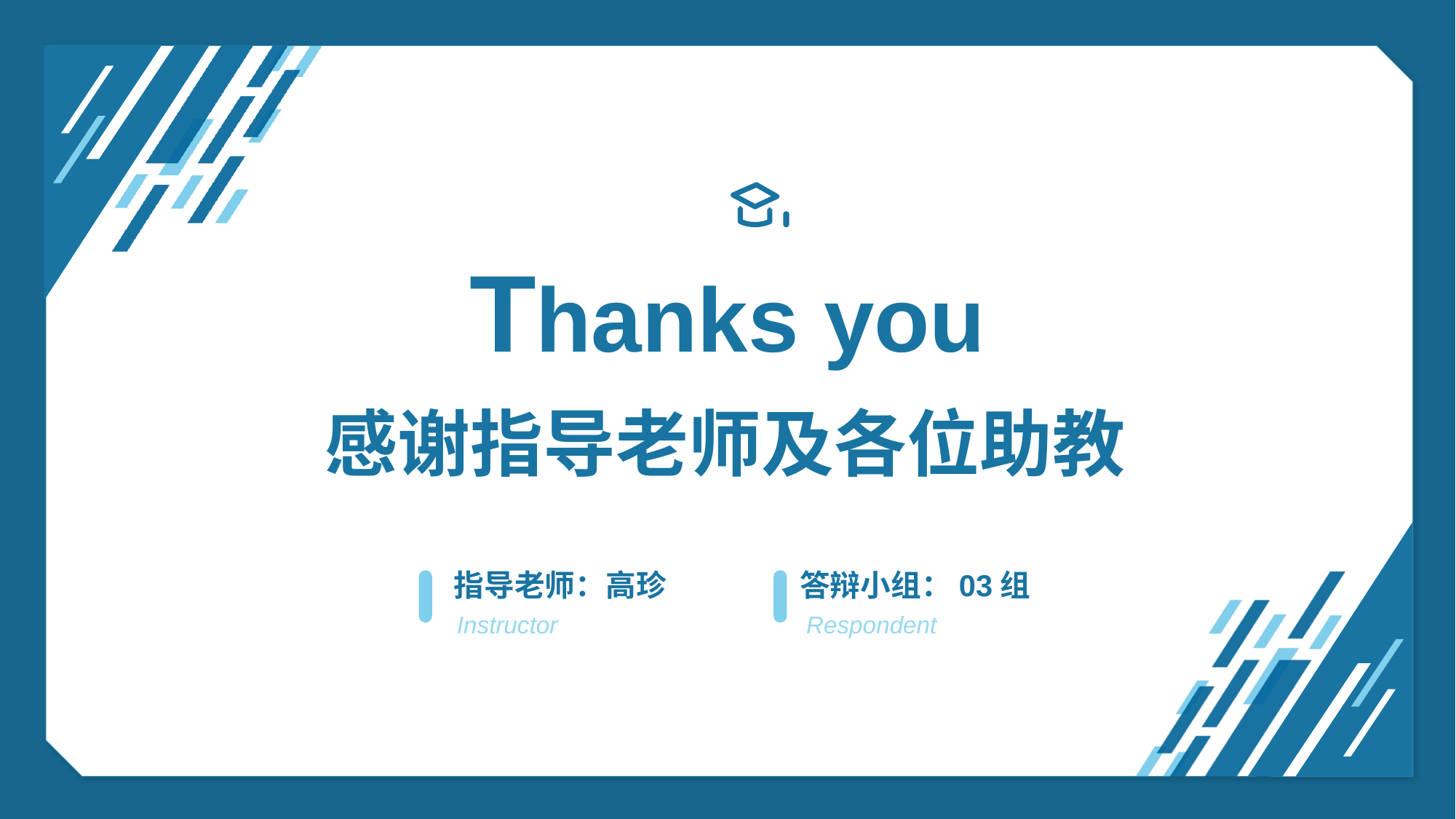

Thanks you
感谢指导老师及各位助教
指导老师：高珍

Instructor
答辩小组：03组

Respondent